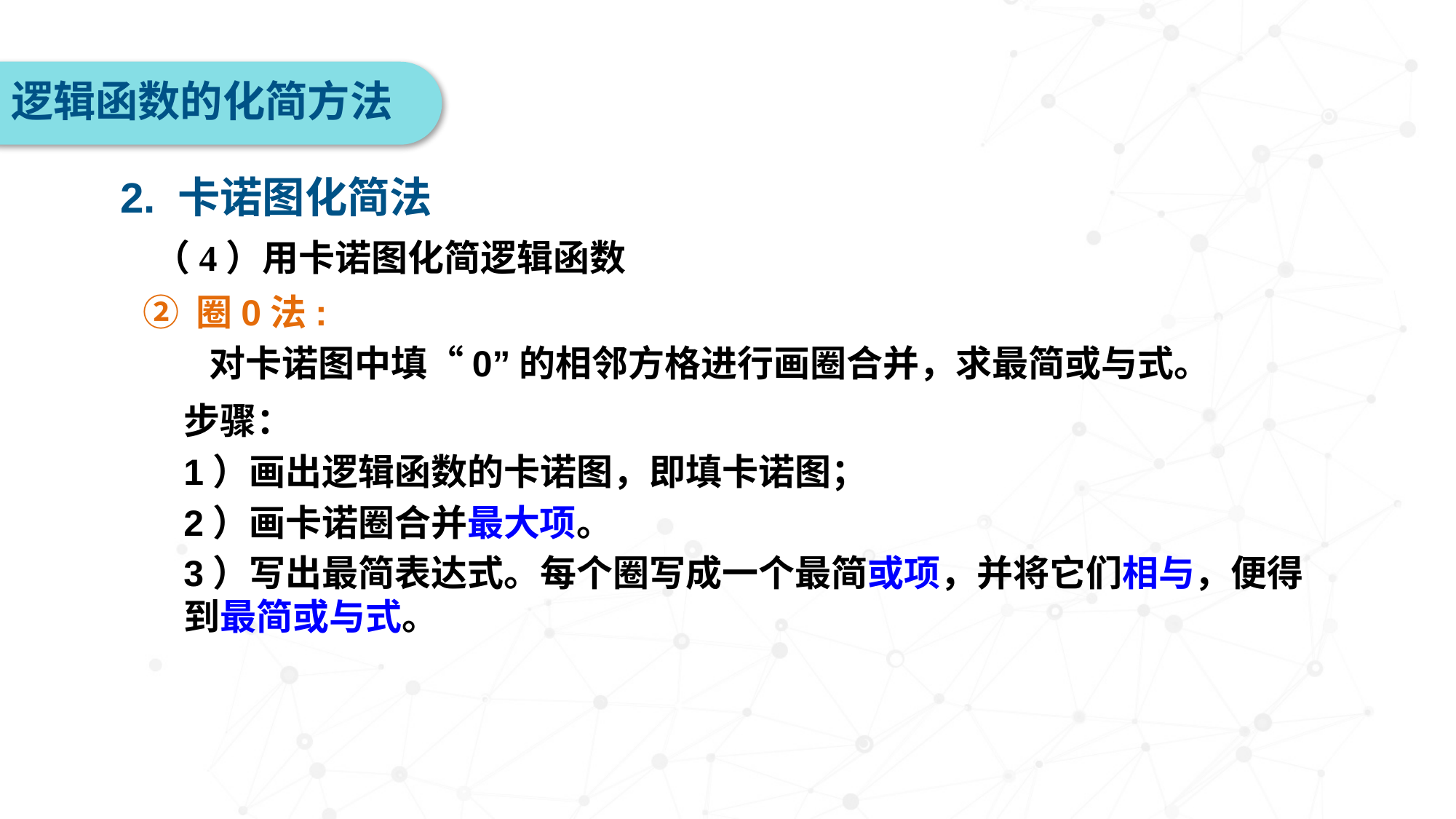

逻辑函数的化简方法
2. 卡诺图化简法
（4）用卡诺图化简逻辑函数
② 圈0法:
       对卡诺图中填“0”的相邻方格进行画圈合并，求最简或与式。
步骤：
1）画出逻辑函数的卡诺图，即填卡诺图；
2）画卡诺圈合并最大项。
3）写出最简表达式。每个圈写成一个最简或项，并将它们相与，便得到最简或与式。
100